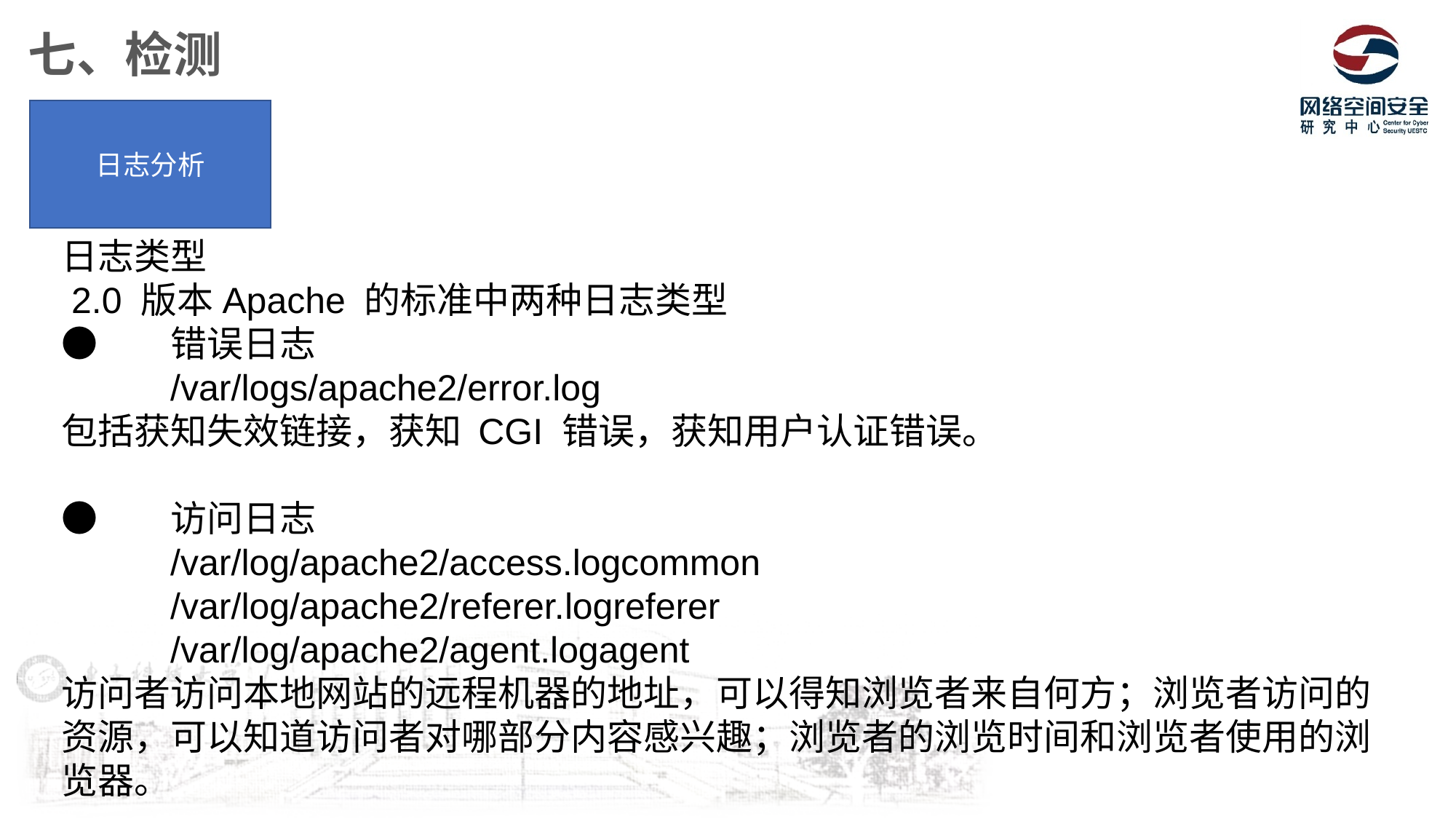

七、检测
日志分析
日志类型
 2.0 版本Apache 的标准中两种日志类型
●	错误日志
	/var/logs/apache2/error.log
包括获知失效链接，获知 CGI 错误，获知用户认证错误。

●	访问日志
	/var/log/apache2/access.logcommon
	/var/log/apache2/referer.logreferer
	/var/log/apache2/agent.logagent
访问者访问本地网站的远程机器的地址，可以得知浏览者来自何方；浏览者访问的资源，可以知道访问者对哪部分内容感兴趣；浏览者的浏览时间和浏览者使用的浏览器。